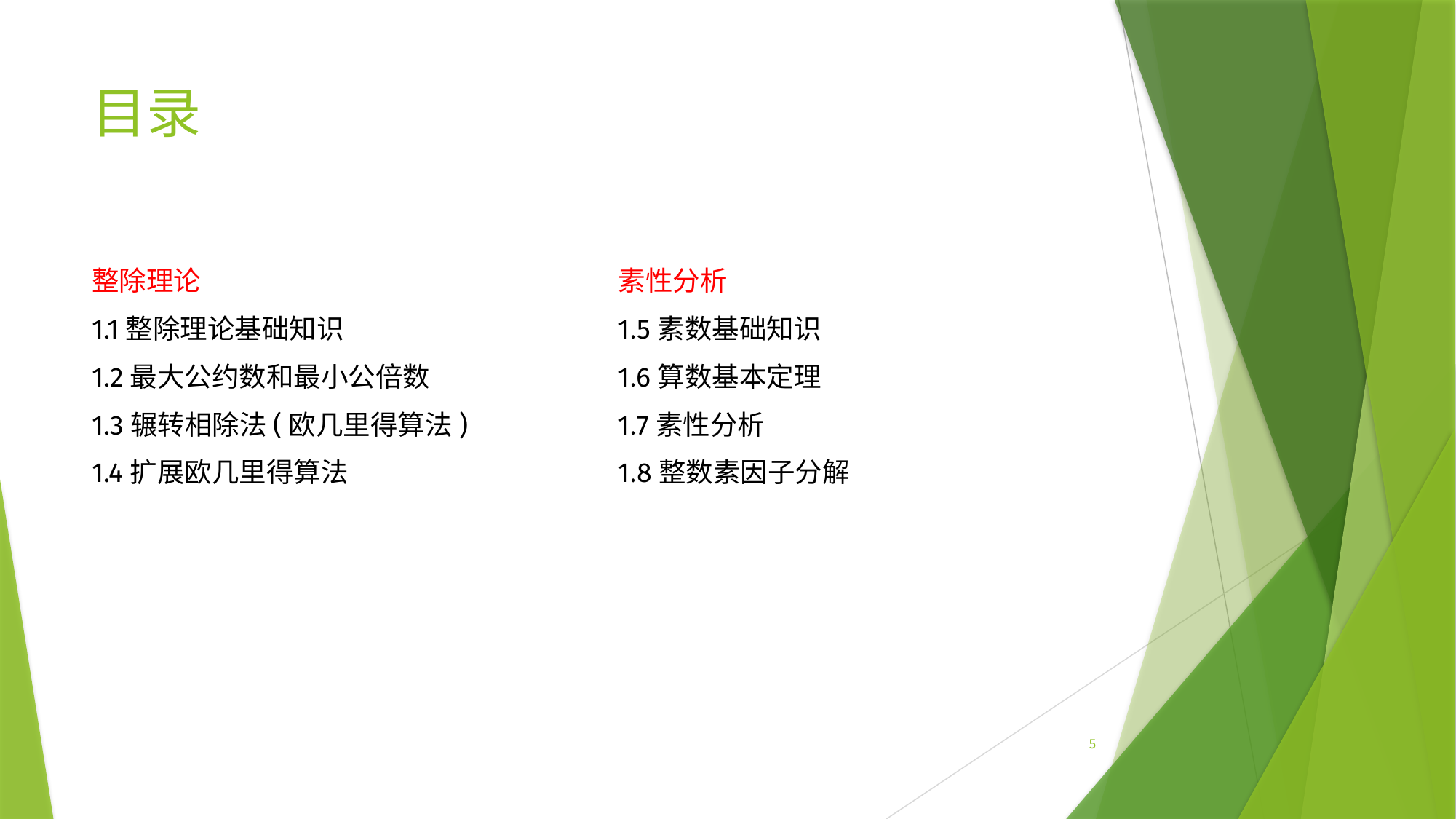

# 目录
整除理论
1.1整除理论基础知识
1.2最大公约数和最小公倍数
1.3辗转相除法(欧几里得算法)
1.4扩展欧几里得算法

素性分析
1.5素数基础知识
1.6算数基本定理
1.7素性分析
1.8整数素因子分解
5